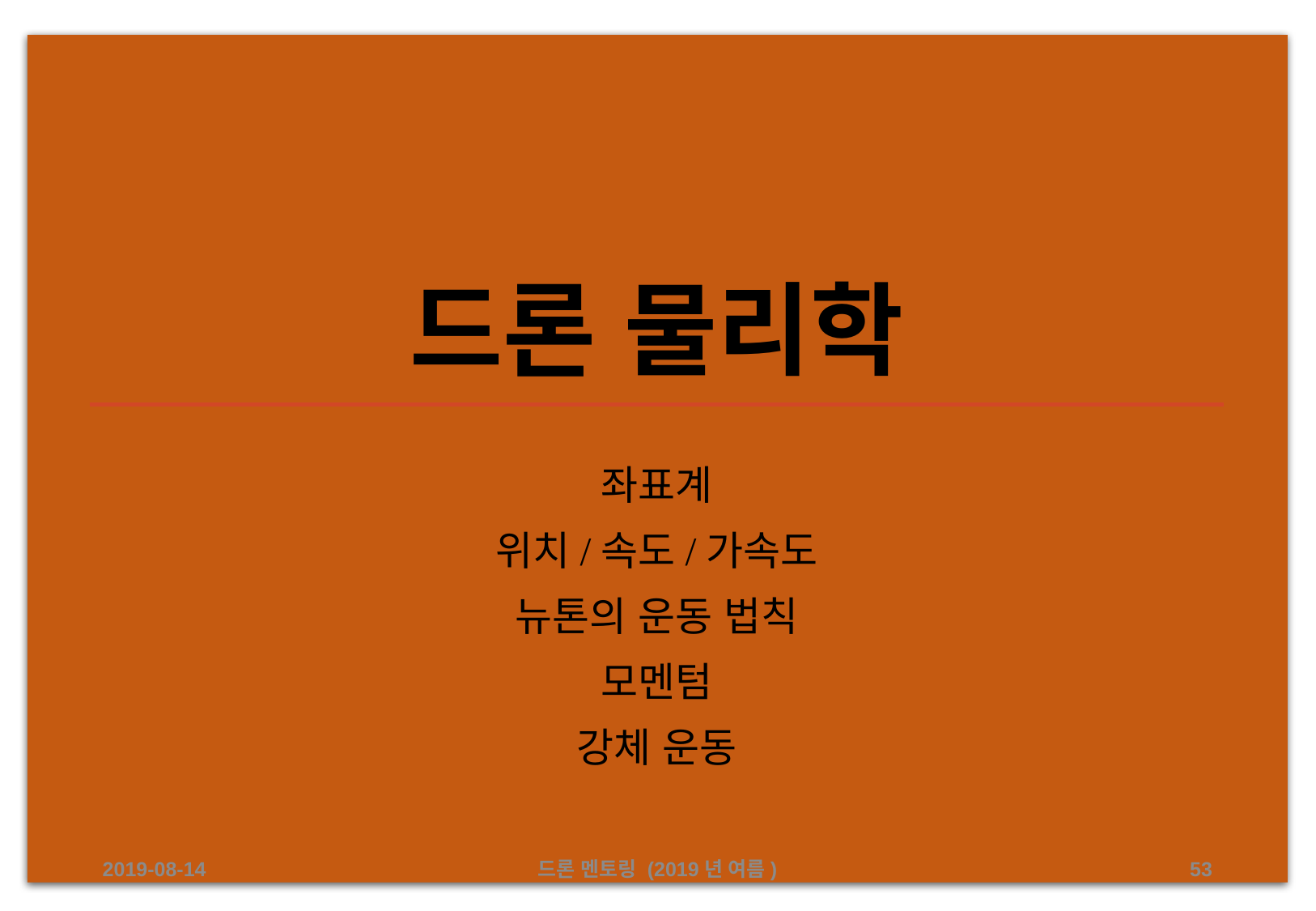

# 드론 물리학
좌표계
위치/속도/가속도
뉴톤의 운동 법칙
모멘텀
강체 운동
2019-08-14
드론 멘토링 (2019년 여름)
53